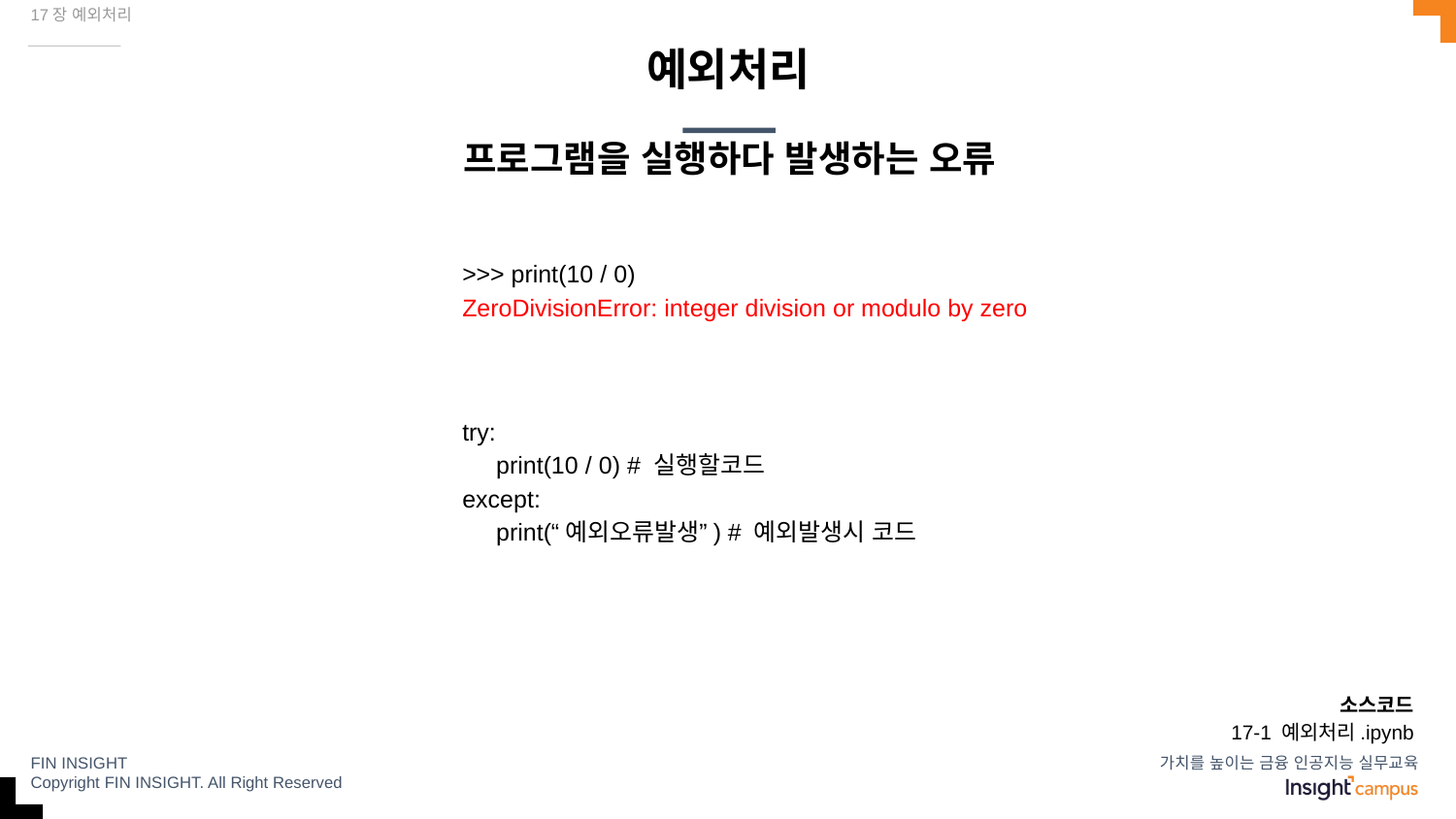

17장 예외처리
# 예외처리
프로그램을 실행하다 발생하는 오류
>>> print(10 / 0)
ZeroDivisionError: integer division or modulo by zero

try:
     print(10 / 0) # 실행할코드
except:
     print(“예외오류발생”) # 예외발생시 코드

소스코드
17-1 예외처리.ipynb